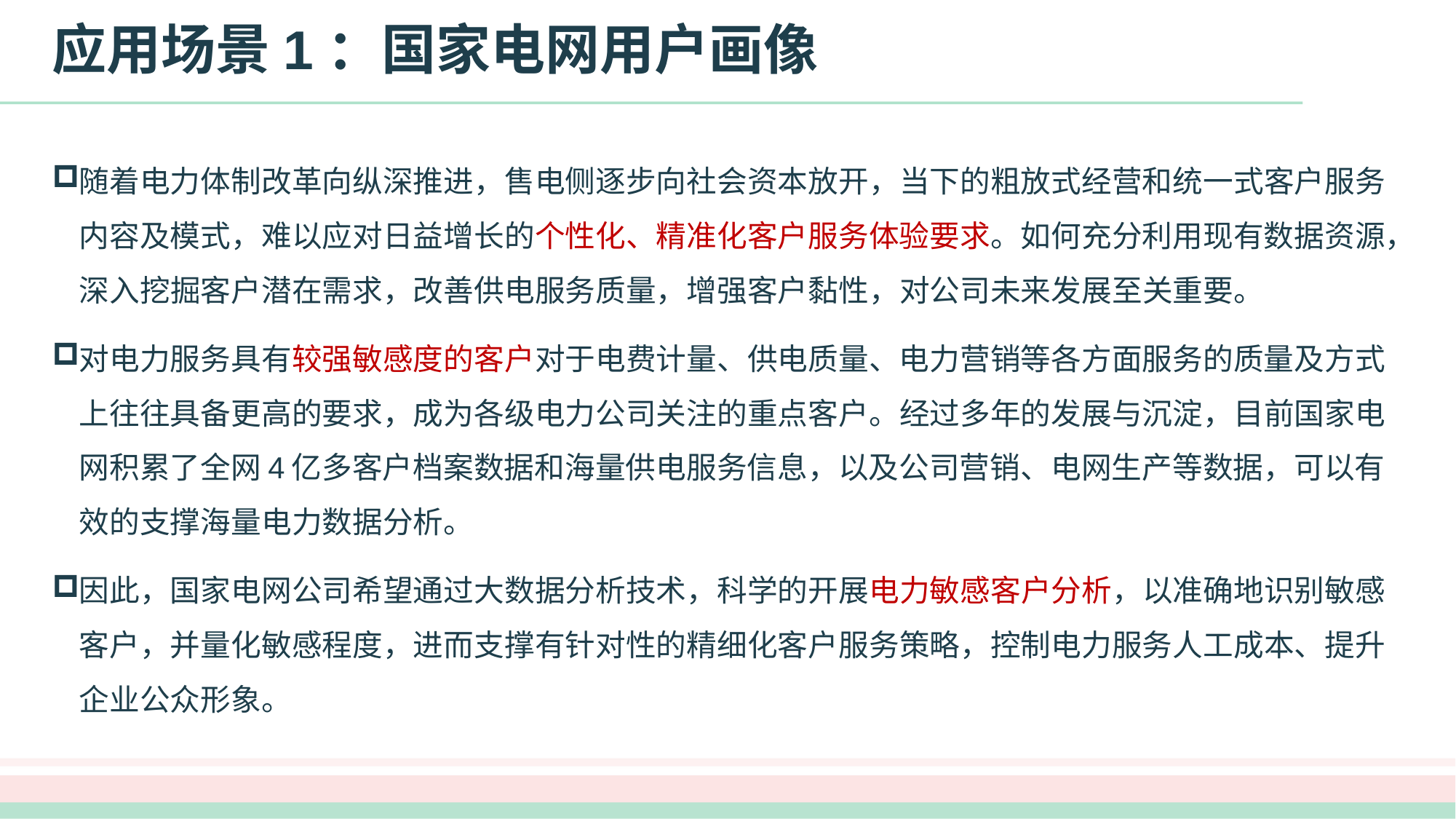

# 应用场景1：国家电网用户画像
随着电力体制改革向纵深推进，售电侧逐步向社会资本放开，当下的粗放式经营和统一式客户服务内容及模式，难以应对日益增长的个性化、精准化客户服务体验要求。如何充分利用现有数据资源，深入挖掘客户潜在需求，改善供电服务质量，增强客户黏性，对公司未来发展至关重要。
对电力服务具有较强敏感度的客户对于电费计量、供电质量、电力营销等各方面服务的质量及方式上往往具备更高的要求，成为各级电力公司关注的重点客户。经过多年的发展与沉淀，目前国家电网积累了全网4亿多客户档案数据和海量供电服务信息，以及公司营销、电网生产等数据，可以有效的支撑海量电力数据分析。
因此，国家电网公司希望通过大数据分析技术，科学的开展电力敏感客户分析，以准确地识别敏感客户，并量化敏感程度，进而支撑有针对性的精细化客户服务策略，控制电力服务人工成本、提升企业公众形象。